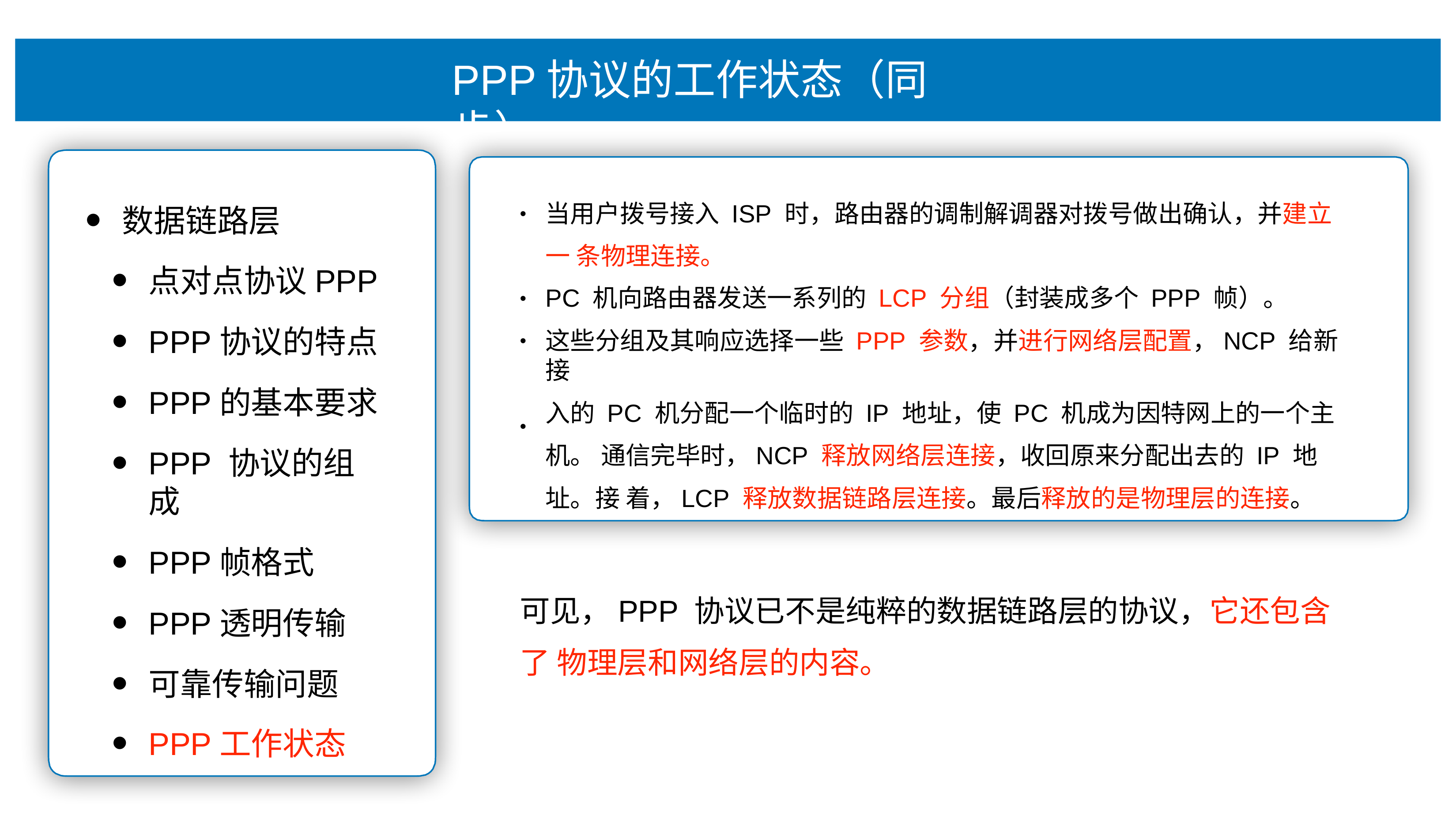

# PPP协议的⼯作状态（同步）

当⽤户拨号接⼊ ISP 时，路由器的调制解调器对拨号做出确认，并建⽴⼀ 条物理连接。
PC 机向路由器发送⼀系列的 LCP 分组（封装成多个 PPP 帧）。
这些分组及其响应选择⼀些 PPP 参数，并进⾏⽹络层配置，NCP 给新接
⼊的 PC 机分配⼀个临时的 IP 地址，使 PC 机成为因特⽹上的⼀个主机。 通信完毕时，NCP 释放⽹络层连接，收回原来分配出去的 IP 地址。接 着，LCP 释放数据链路层连接。最后释放的是物理层的连接。
数据链路层
点对点协议PPP
PPP协议的特点
PPP的基本要求
PPP 协议的组成
PPP帧格式
PPP透明传输
可靠传输问题
PPP⼯作状态
•
•
•
•
可⻅，PPP 协议已不是纯粹的数据链路层的协议，它还包含了 物理层和⽹络层的内容。